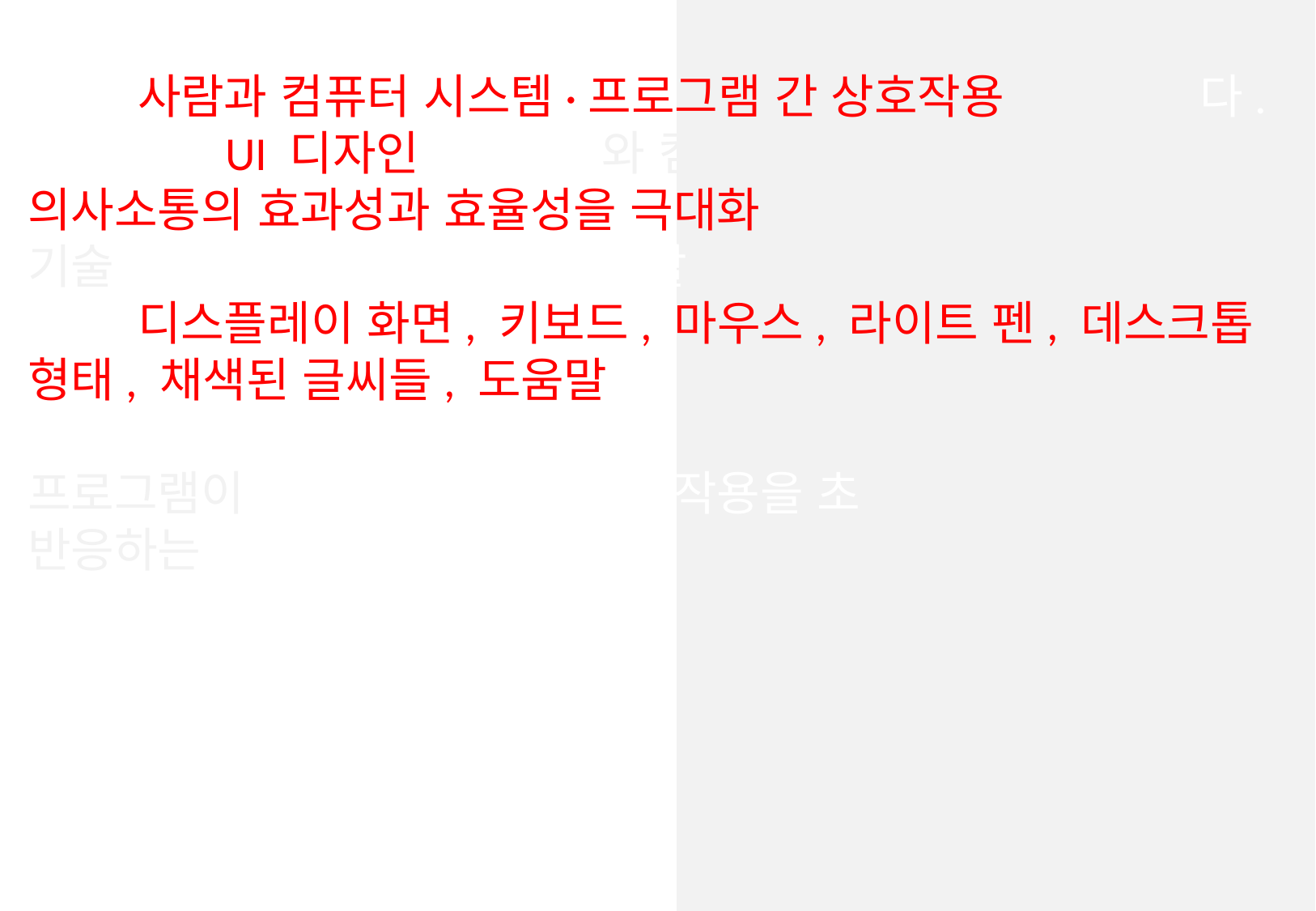

UI란 사람과 컴퓨터 시스템·프로그램 간 상호작용     의미한다. 그러므로 UI 디자인은 사   자와 컴퓨터·프로그램 간  의사소통의 효과성과 효율성을 극대화       위해 인간, 환경, 기술 요소를 통합하는 활동이라 할    있다.
UI는 디스플레이 화면, 키보드, 마우스, 라이트 펜, 데스크톱 형태, 채색된 글씨들, 도움말 등 사람들과 상호작용을 하도록 설계된 모든                                     포함하며, 응용 프로그램이나 웹사이트 등이 상호작용을 초래하거나 그것에 반응하는 방법 등을 의미한다